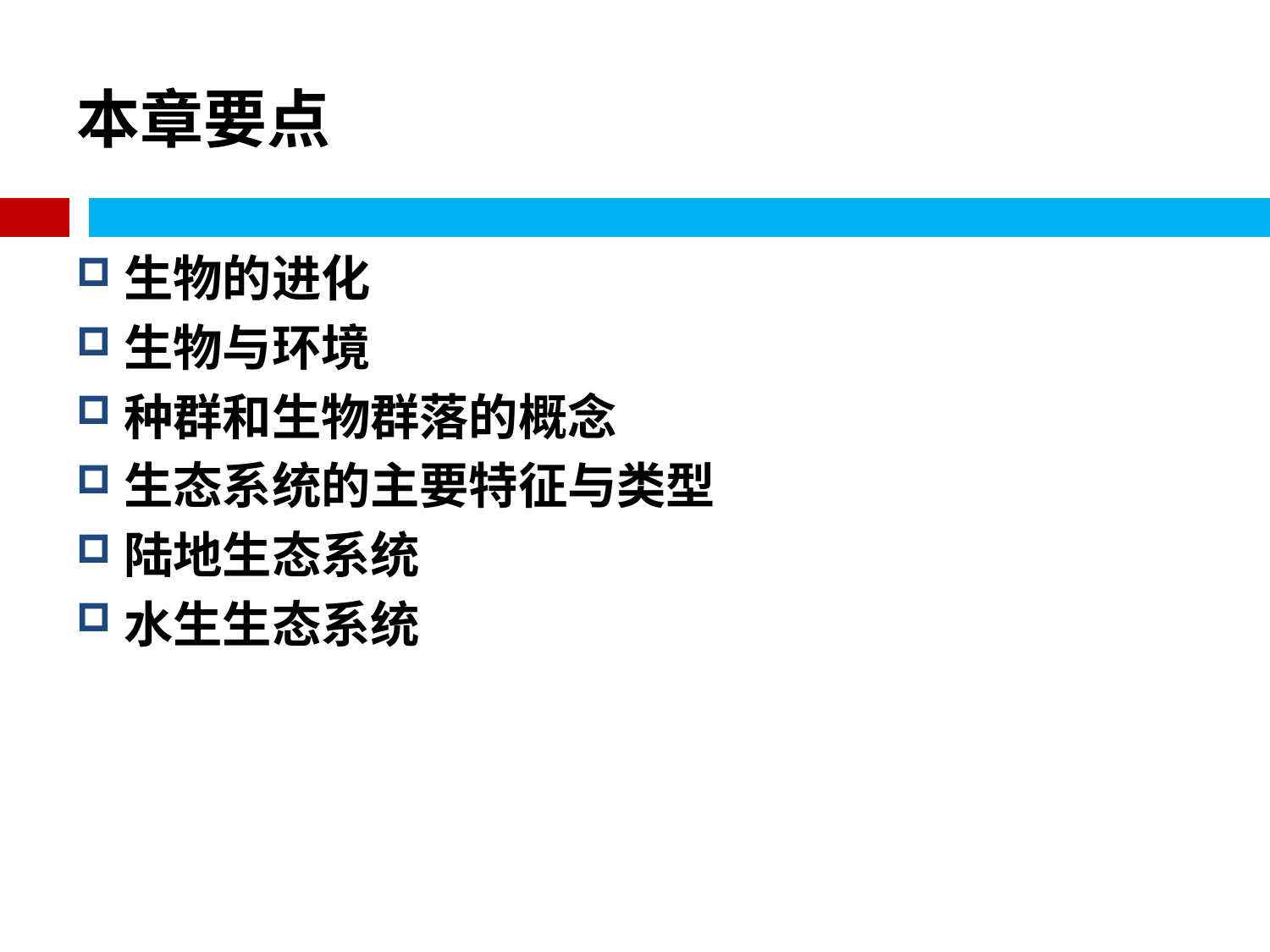

# 本章要点
生物的进化
生物与环境
种群和生物群落的概念
生态系统的主要特征与类型
陆地生态系统
水生生态系统